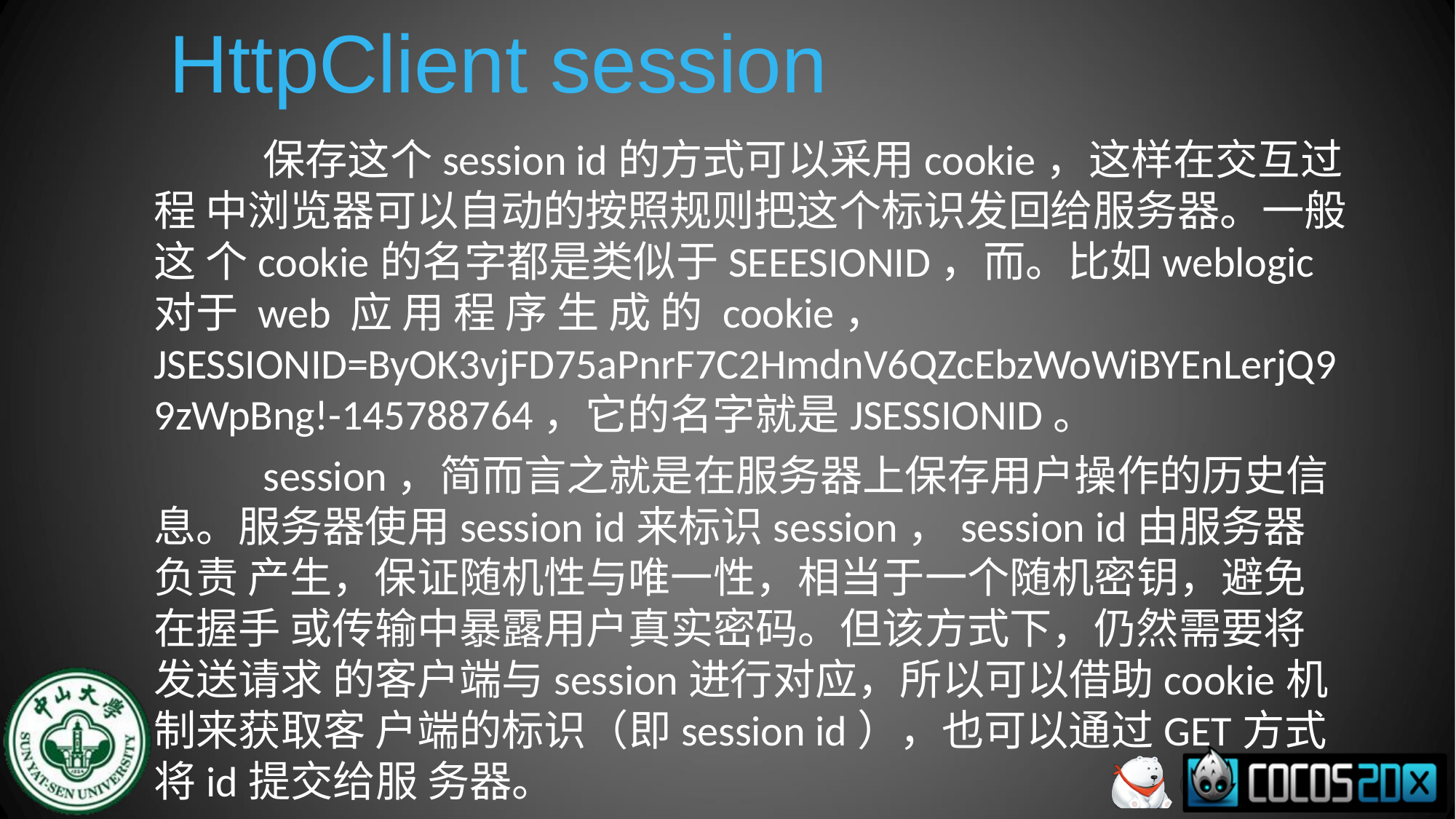

# HttpClient session
保存这个session id的方式可以采用cookie，这样在交互过程 中浏览器可以自动的按照规则把这个标识发回给服务器。一般这 个cookie的名字都是类似于SEEESIONID，而。比如weblogic对于 web 应 用 程 序 生 成 的 cookie，  JSESSIONID=ByOK3vjFD75aPnrF7C2HmdnV6QZcEbzWoWiBYEnLerjQ9  9zWpBng!-145788764，它的名字就是JSESSIONID。
session，简而言之就是在服务器上保存用户操作的历史信 息。服务器使用session id来标识session，session id由服务器负责 产生，保证随机性与唯一性，相当于一个随机密钥，避免在握手 或传输中暴露用户真实密码。但该方式下，仍然需要将发送请求 的客户端与session进行对应，所以可以借助cookie机制来获取客 户端的标识（即session id），也可以通过GET方式将id提交给服 务器。